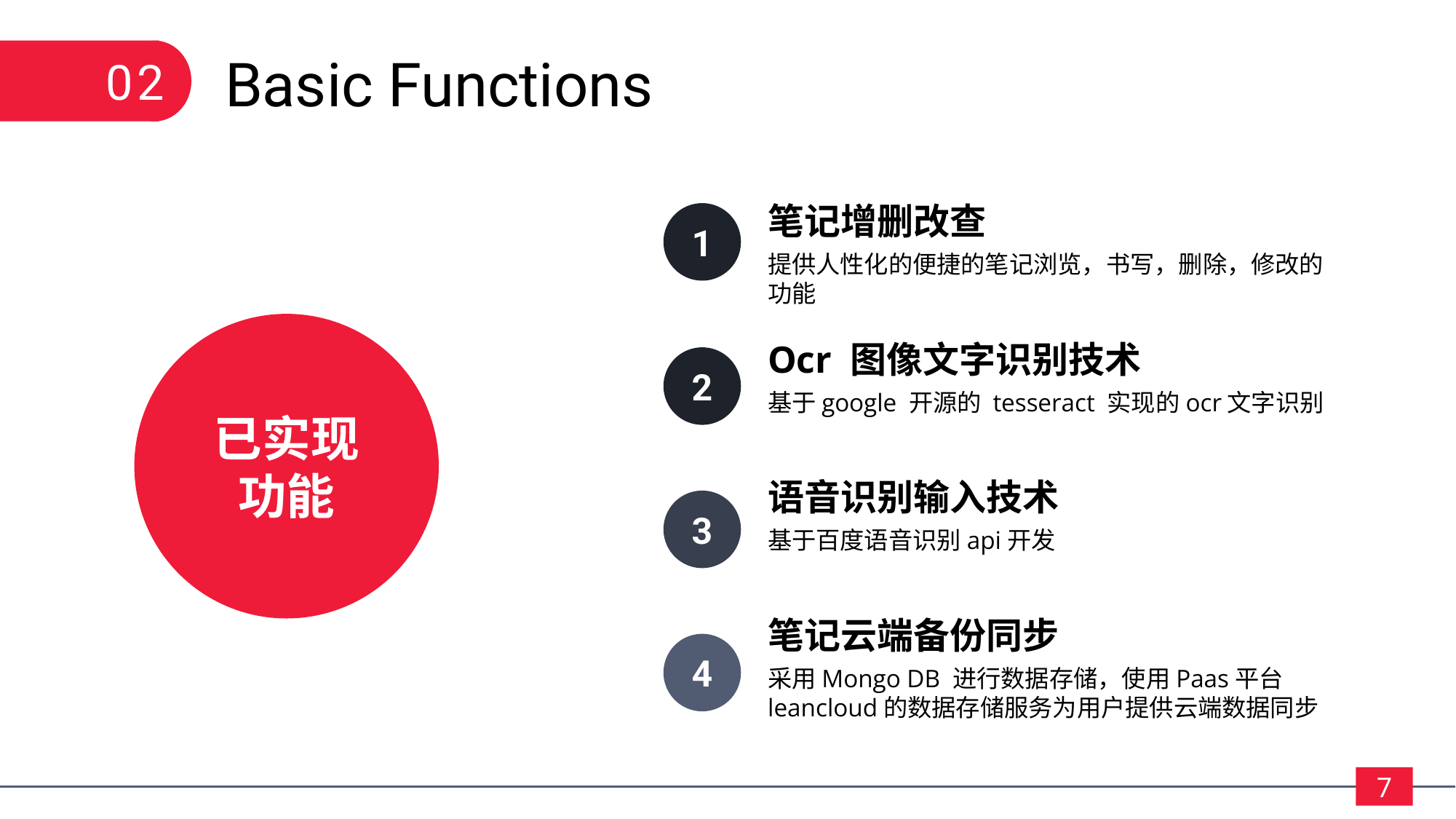

02
Basic Functions
笔记增删改查
1
提供人性化的便捷的笔记浏览，书写，删除，修改的功能
已实现
功能
Ocr 图像文字识别技术
2
基于google 开源的 tesseract 实现的ocr文字识别
语音识别输入技术
3
基于百度语音识别api开发
笔记云端备份同步
4
采用Mongo DB 进行数据存储，使用Paas平台leancloud的数据存储服务为用户提供云端数据同步
7